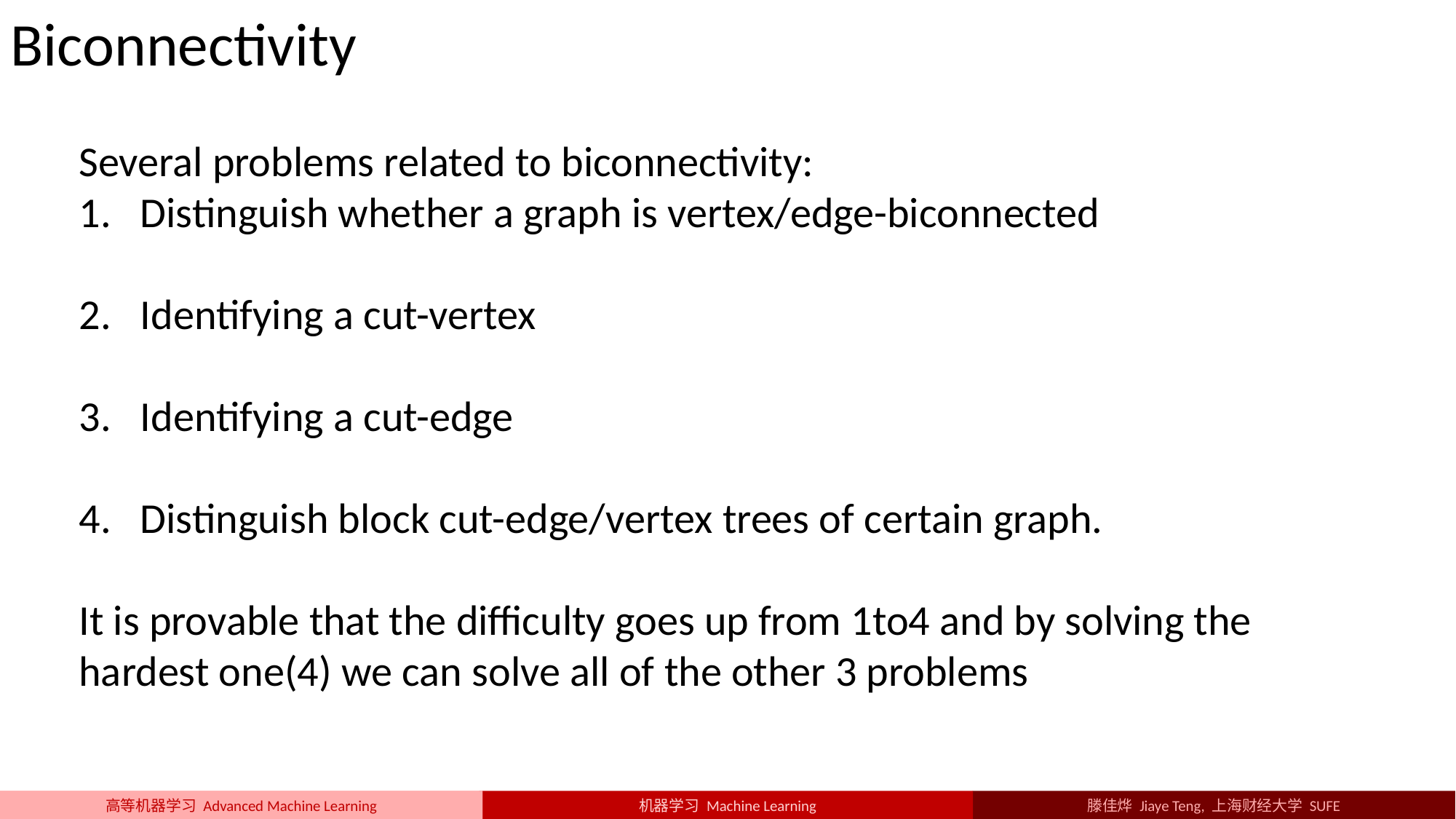

Biconnectivity
Several problems related to biconnectivity:
Distinguish whether a graph is vertex/edge-biconnected

Identifying a cut-vertex

Identifying a cut-edge

Distinguish block cut-edge/vertex trees of certain graph.

It is provable that the difficulty goes up from 1to4 and by solving the hardest one(4) we can solve all of the other 3 problems

机器学习 Machine Learning

高等机器学习 Advanced Machine Learning

滕佳烨 Jiaye Teng, 上海财经大学 SUFE